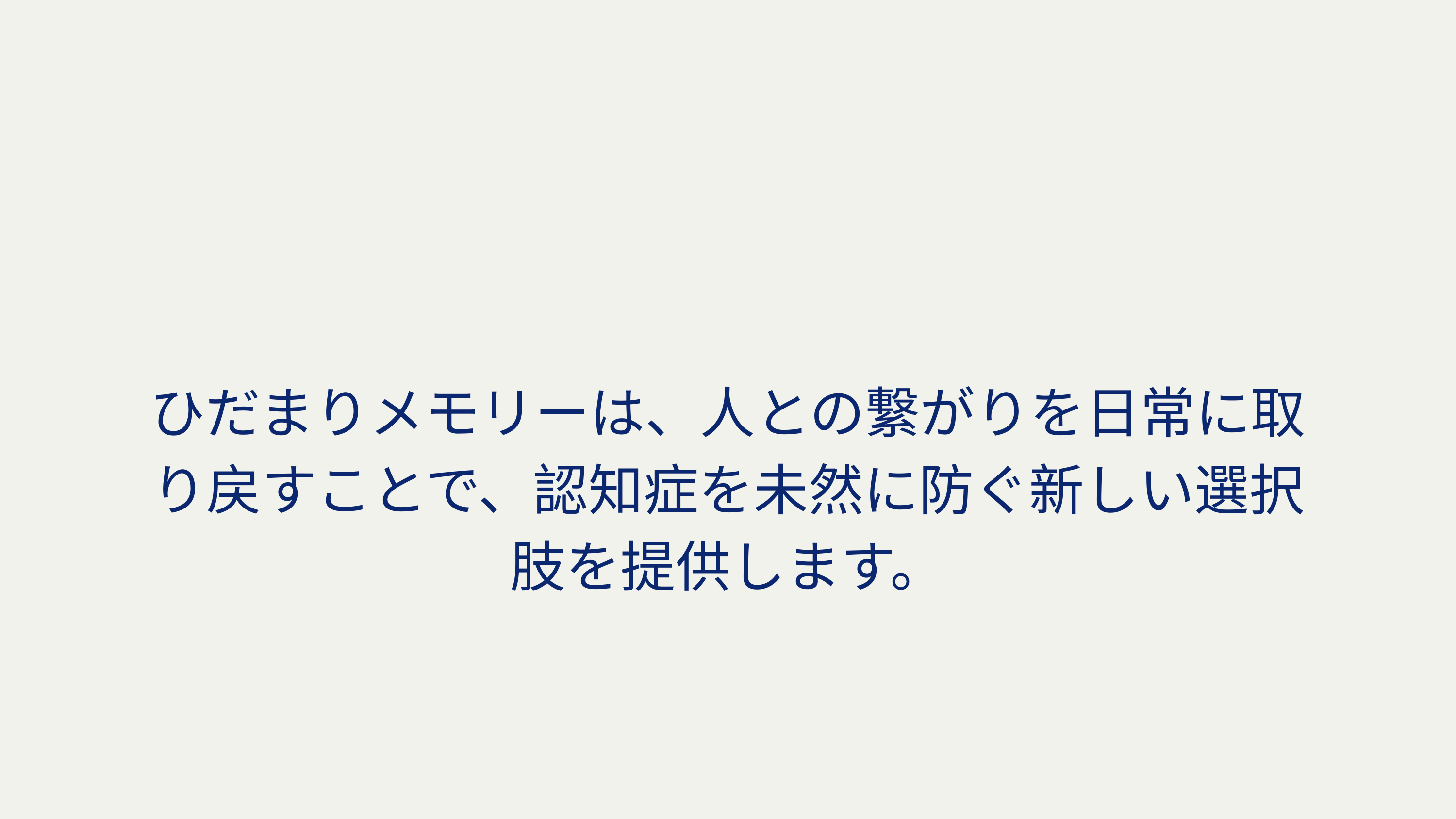

ひだまりメモリーは、人との繋がりを日常に取り戻すことで、認知症を未然に防ぐ新しい選択肢を提供します。